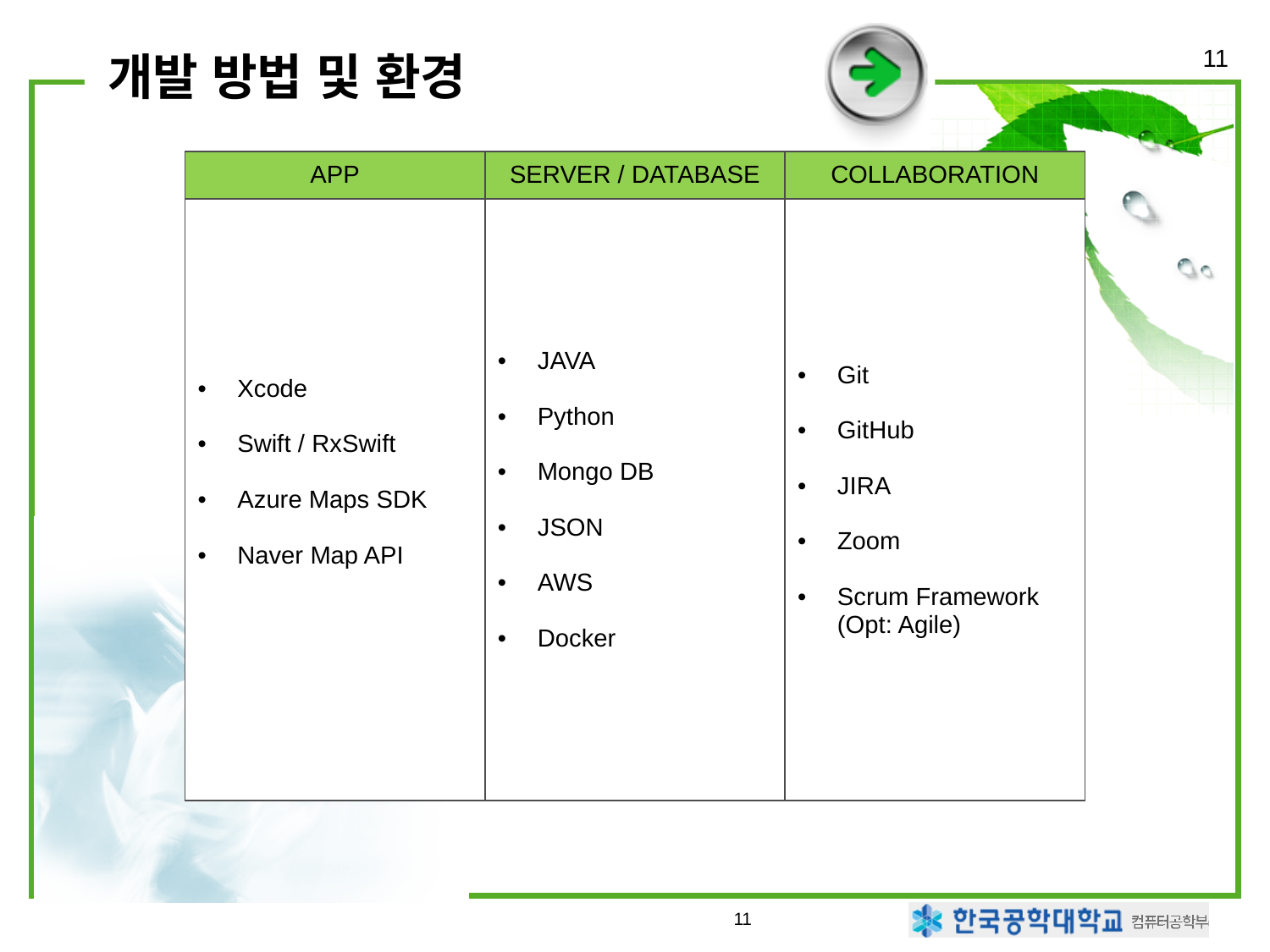

# 개발 방법 및 환경
11
| APP | SERVER / DATABASE | COLLABORATION |
| --- | --- | --- |
| Xcode Swift / RxSwift Azure Maps SDK Naver Map API | JAVA Python Mongo DB JSON AWS Docker | Git GitHub JIRA Zoom Scrum Framework (Opt: Agile) |